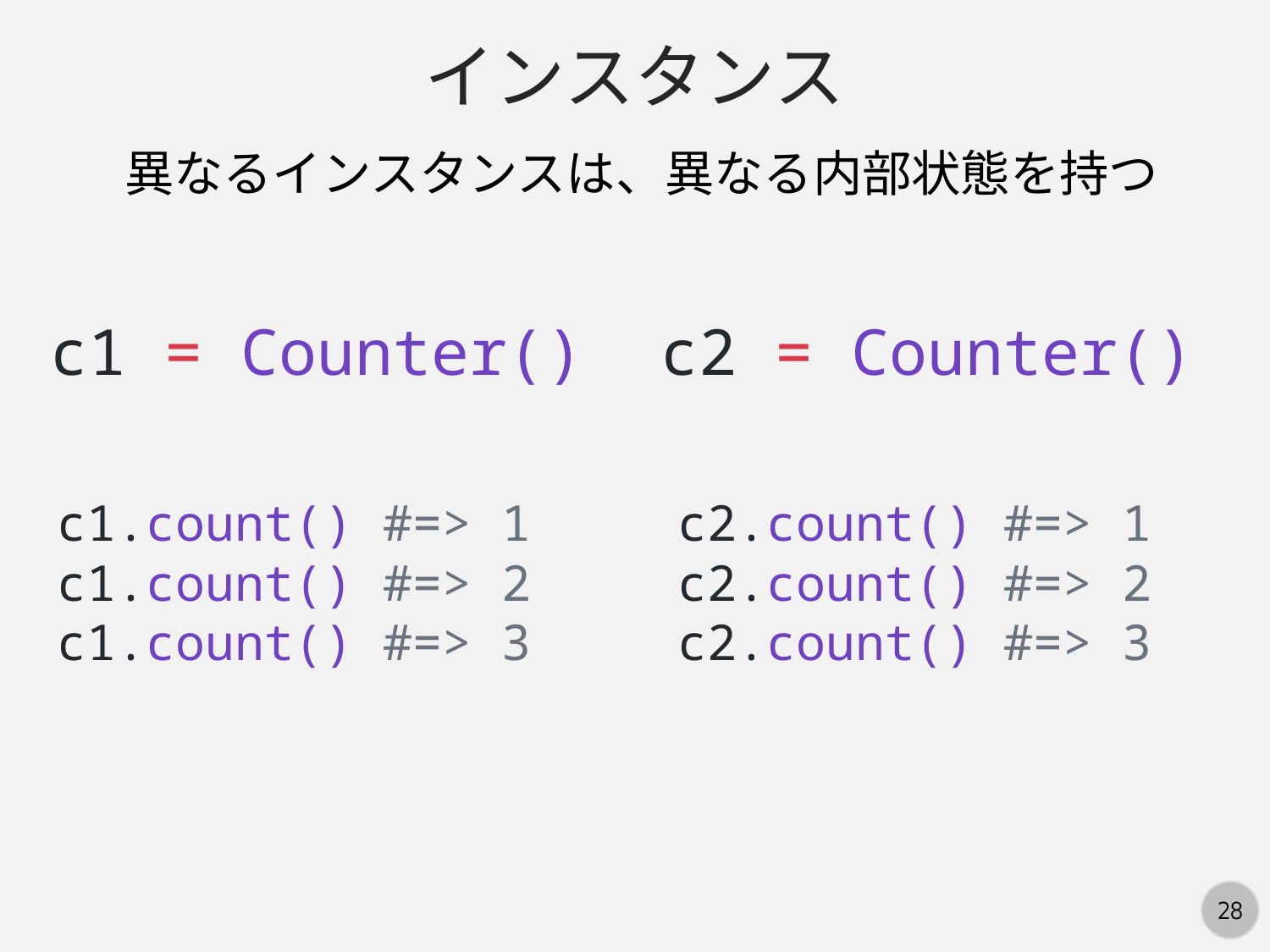

インスタンス
異なるインスタンスは、異なる内部状態を持つ
c1 = Counter()
c2 = Counter()
c1.count() #=> 1
c1.count() #=> 2
c1.count() #=> 3
c2.count() #=> 1
c2.count() #=> 2
c2.count() #=> 3